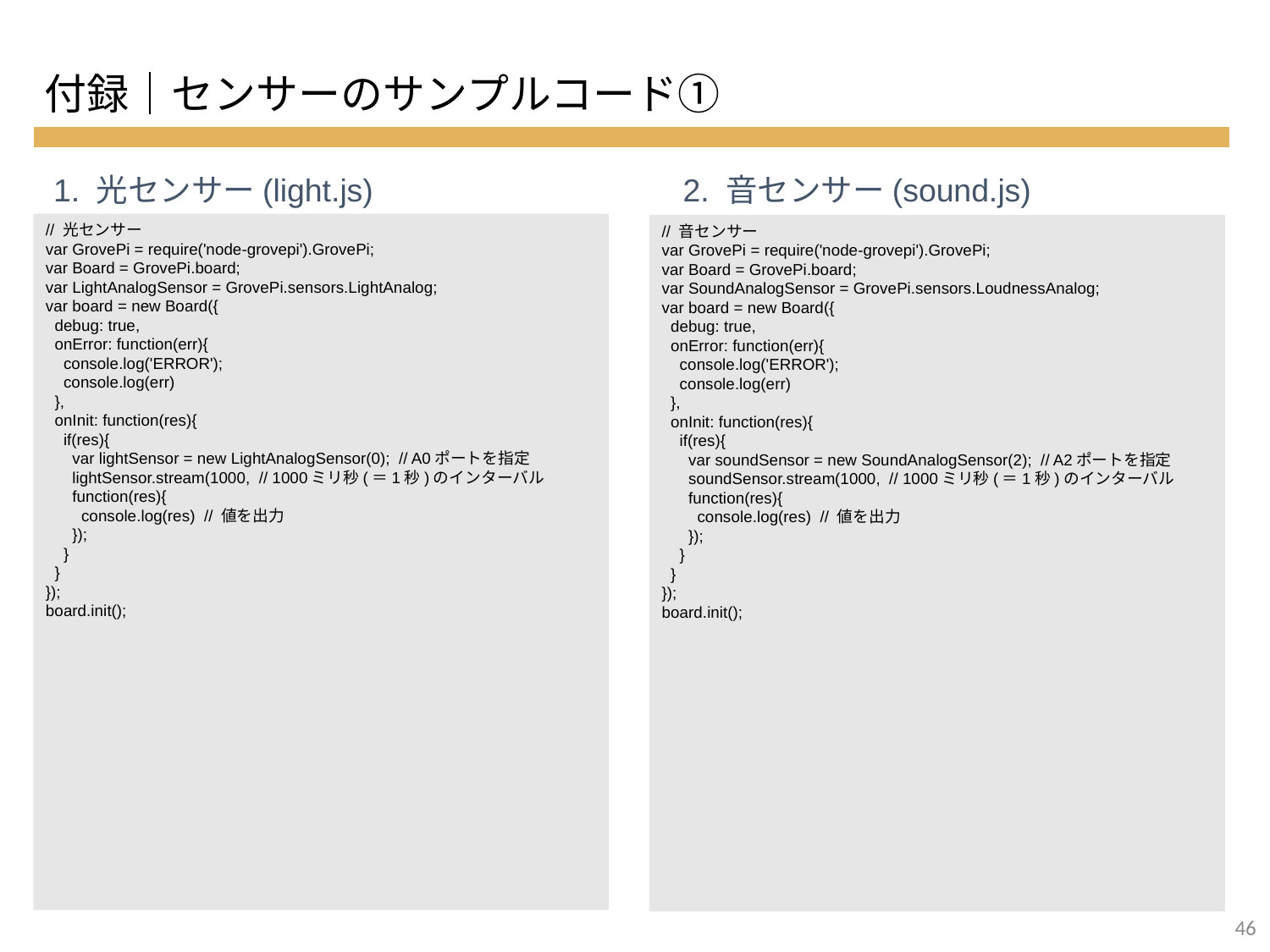

付録｜センサーのサンプルコード①
1. 光センサー(light.js)
2. 音センサー(sound.js)
// 光センサー
var GrovePi = require('node-grovepi').GrovePi;
var Board = GrovePi.board;
var LightAnalogSensor = GrovePi.sensors.LightAnalog;
var board = new Board({
  debug: true,
  onError: function(err){
    console.log('ERROR');
    console.log(err)
  },
  onInit: function(res){
    if(res){
      var lightSensor = new LightAnalogSensor(0);  // A0ポートを指定
      lightSensor.stream(1000,  // 1000ミリ秒(＝1秒)のインターバル
      function(res){
        console.log(res)  // 値を出力
      });
    }
  }
});
board.init();
// 音センサー
var GrovePi = require('node-grovepi').GrovePi;
var Board = GrovePi.board;
var SoundAnalogSensor = GrovePi.sensors.LoudnessAnalog;
var board = new Board({
  debug: true,
  onError: function(err){
    console.log('ERROR');
    console.log(err)
  },
  onInit: function(res){
    if(res){
      var soundSensor = new SoundAnalogSensor(2);  // A2ポートを指定
      soundSensor.stream(1000,  // 1000ミリ秒(＝1秒)のインターバル
      function(res){
        console.log(res)  // 値を出力
      });
    }
  }
});
board.init();
46